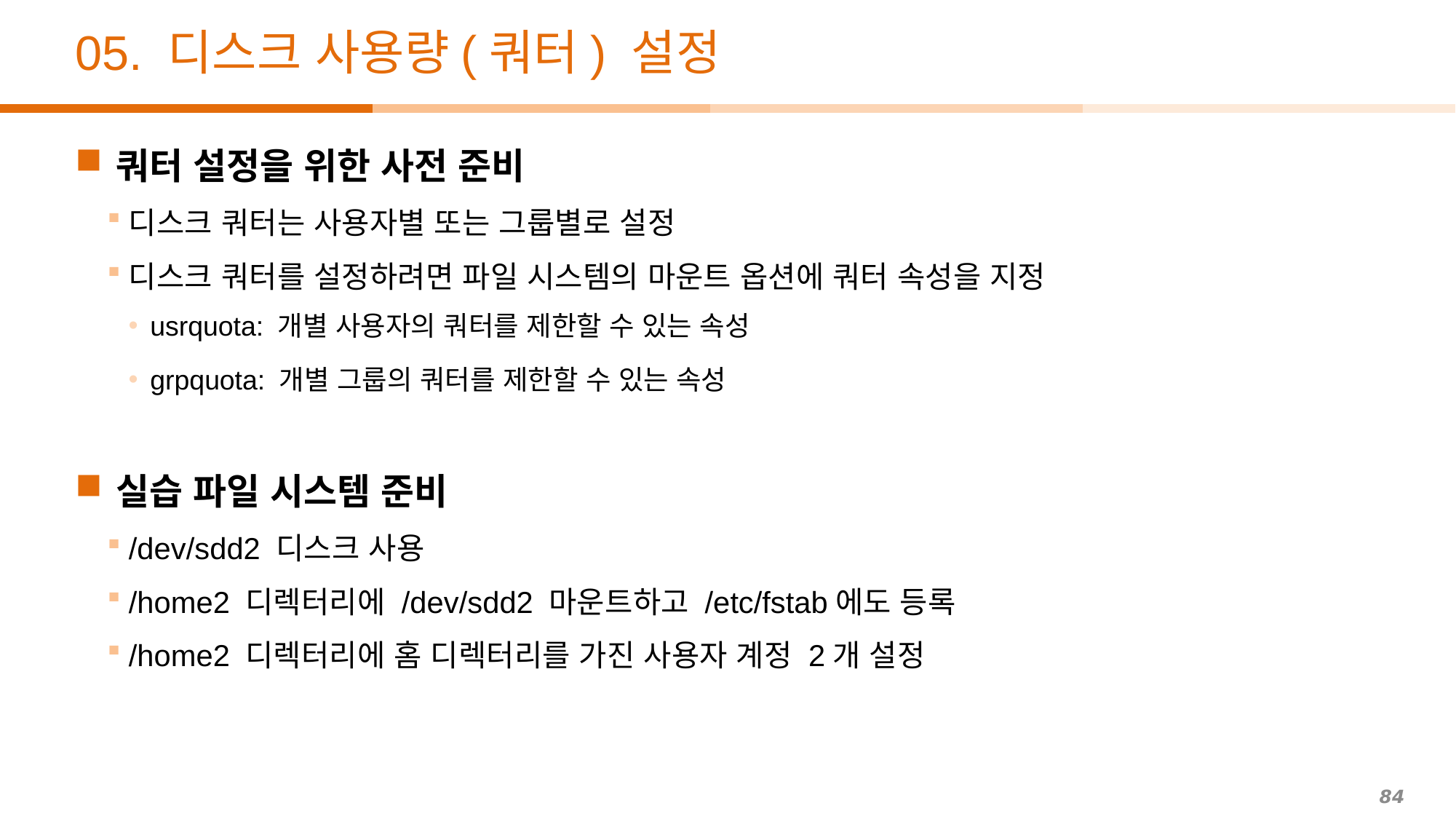

# 05. 디스크 사용량(쿼터) 설정
쿼터 설정을 위한 사전 준비
디스크 쿼터는 사용자별 또는 그룹별로 설정
디스크 쿼터를 설정하려면 파일 시스템의 마운트 옵션에 쿼터 속성을 지정
usrquota: 개별 사용자의 쿼터를 제한할 수 있는 속성
grpquota: 개별 그룹의 쿼터를 제한할 수 있는 속성

실습 파일 시스템 준비
/dev/sdd2 디스크 사용
/home2 디렉터리에 /dev/sdd2 마운트하고 /etc/fstab에도 등록
/home2 디렉터리에 홈 디렉터리를 가진 사용자 계정 2개 설정